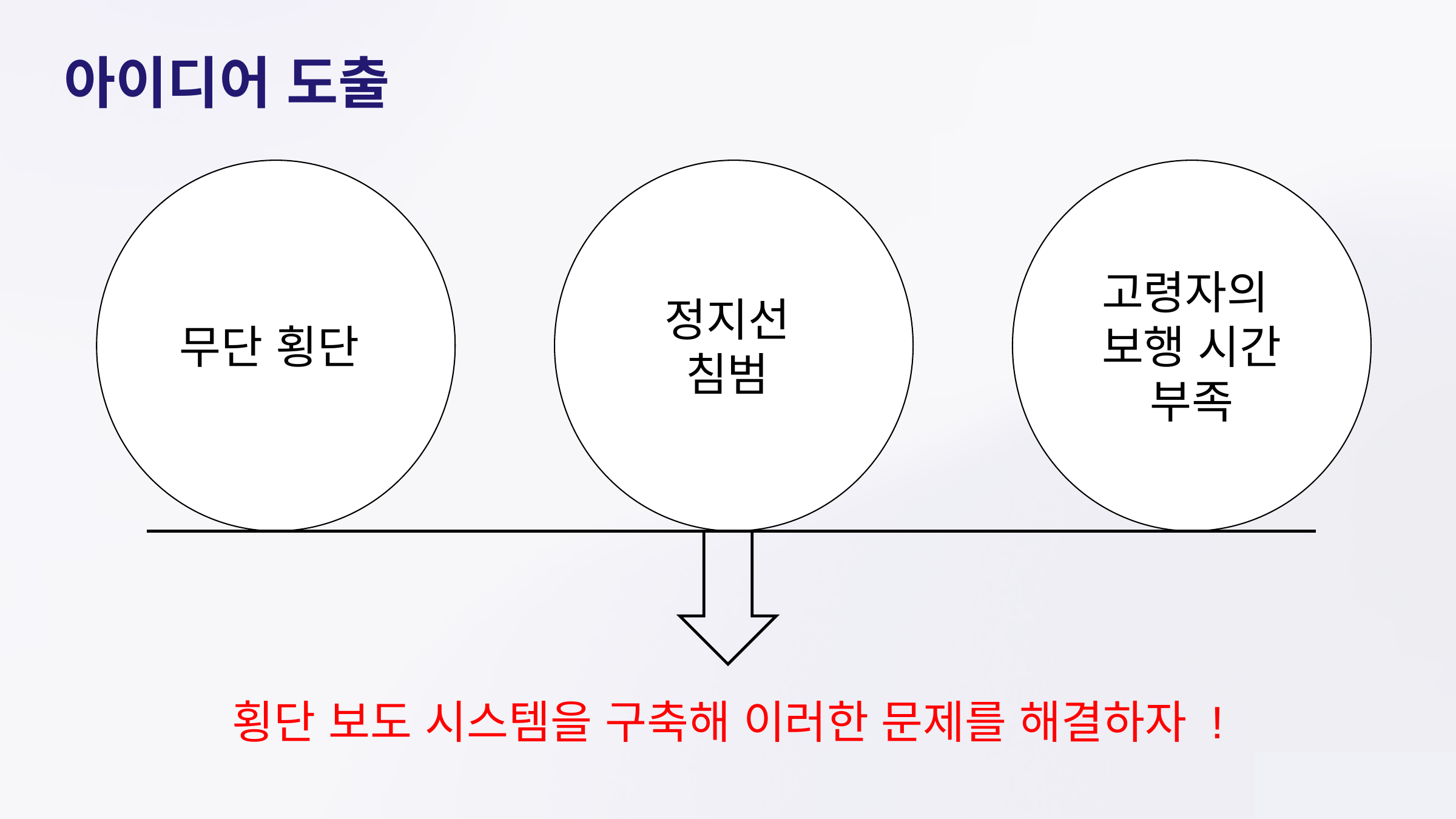

아이디어 도출
무단 횡단
정지선
침범
고령자의
보행 시간 부족

횡단 보도 시스템을 구축해 이러한 문제를 해결하자 !